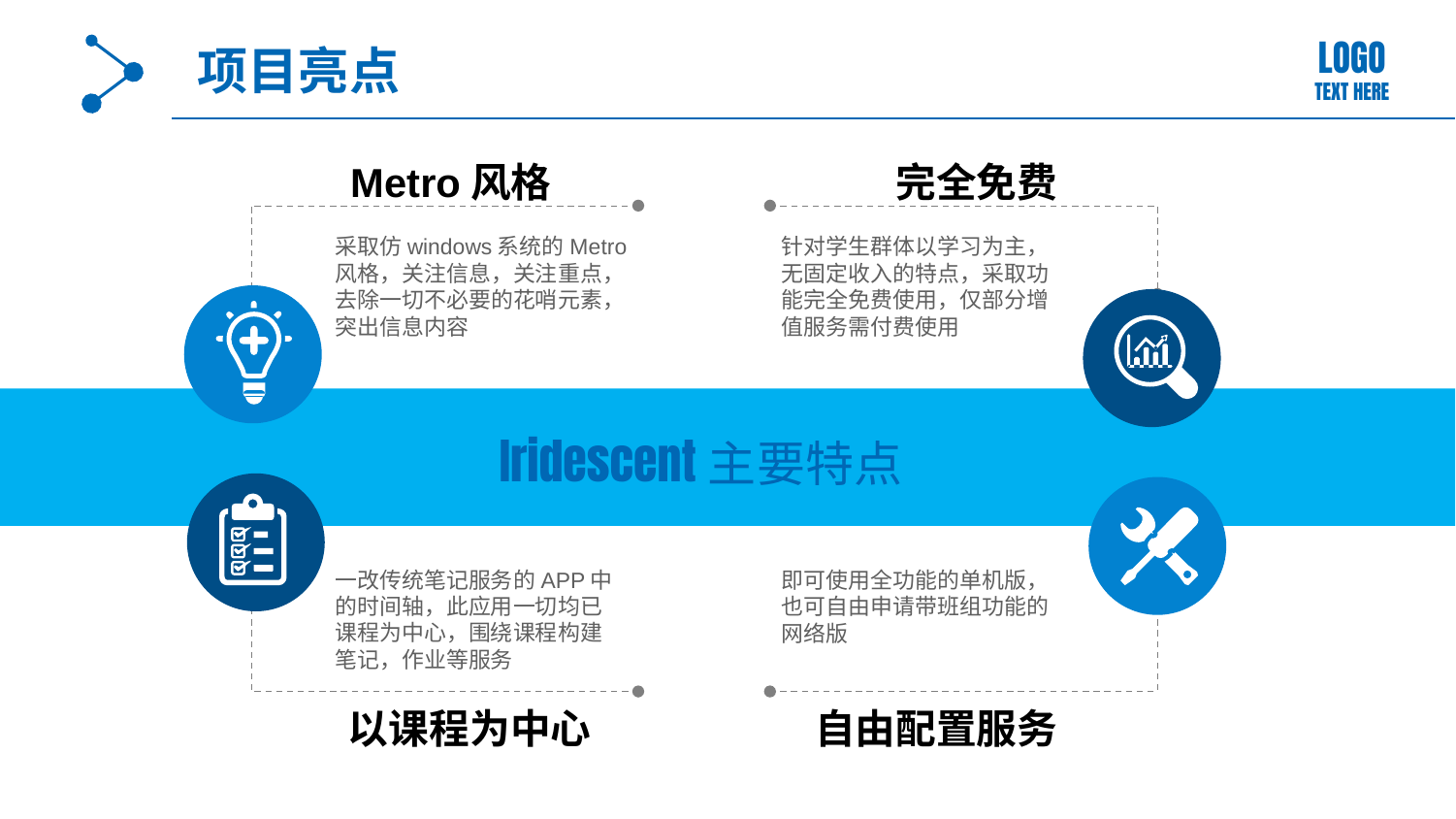

LOGO
TEXT HERE
项目亮点
Metro风格
完全免费

采取仿windows系统的Metro风格，关注信息，关注重点，去除一切不必要的花哨元素，突出信息内容
针对学生群体以学习为主，无固定收入的特点，采取功能完全免费使用，仅部分增值服务需付费使用

Iridescent主要特点

一改传统笔记服务的APP中的时间轴，此应用一切均已课程为中心，围绕课程构建笔记，作业等服务
即可使用全功能的单机版，也可自由申请带班组功能的网络版

以课程为中心
自由配置服务